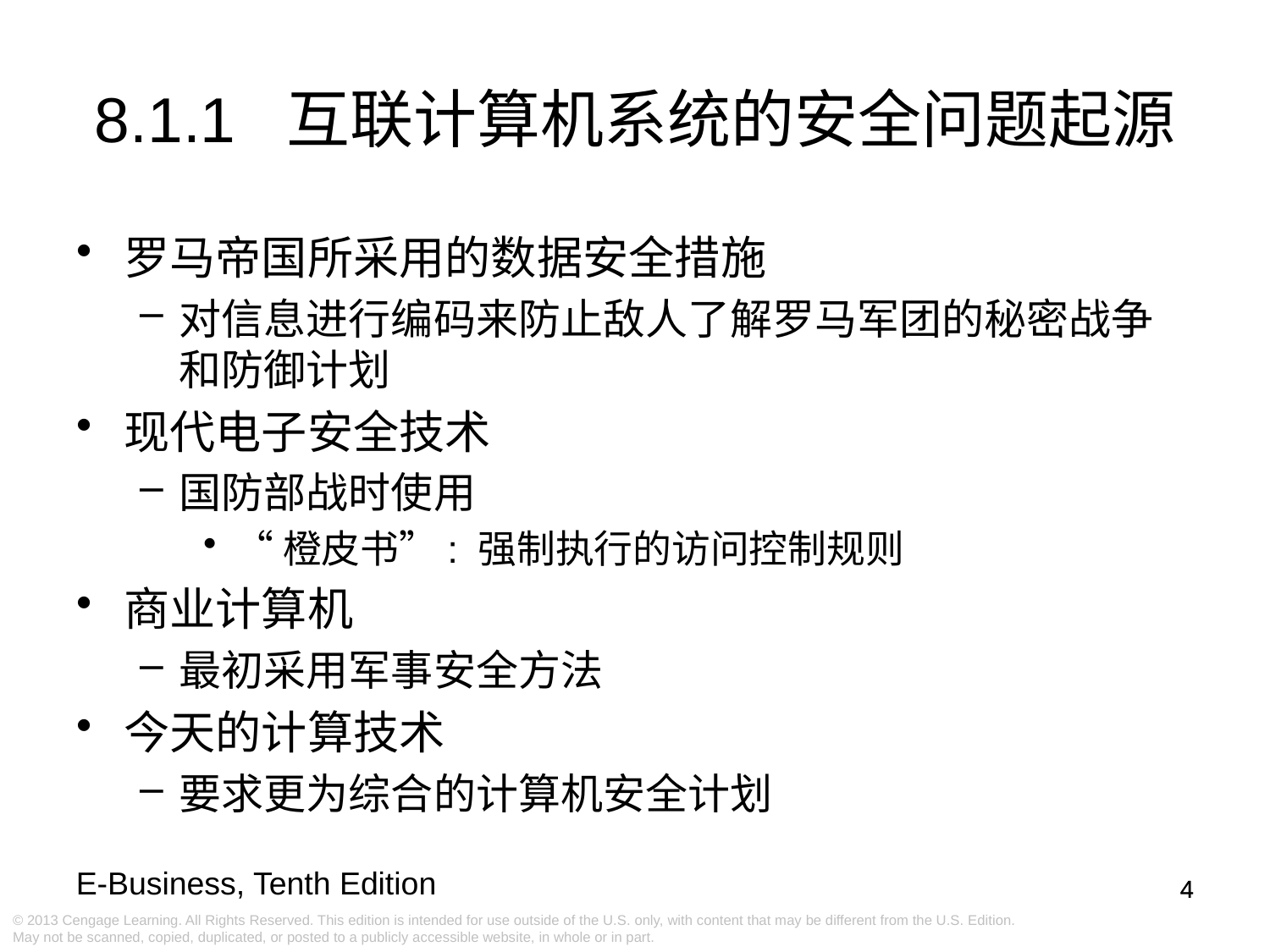

# 8.1.1  互联计算机系统的安全问题起源
罗马帝国所采用的数据安全措施
对信息进行编码来防止敌人了解罗马军团的秘密战争和防御计划
现代电子安全技术
国防部战时使用
“橙皮书”: 强制执行的访问控制规则
商业计算机
最初采用军事安全方法
今天的计算技术
要求更为综合的计算机安全计划
4
4